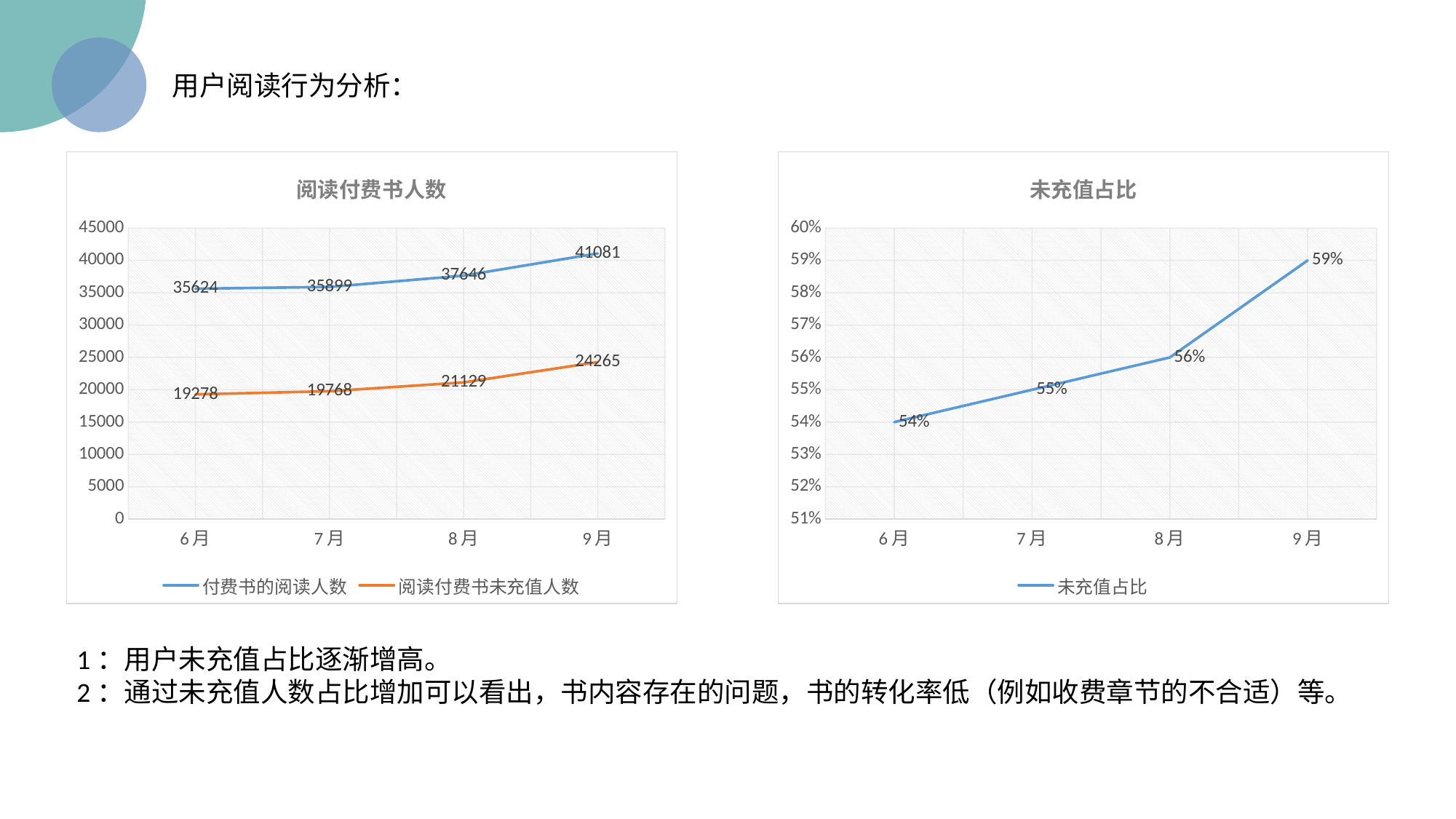

用户阅读行为分析：

### Chart: 阅读付费书人数

| Category | 付费书的阅读人数 | 阅读付费书未充值人数 |
|---|---|---|
| 6月 | 35624.0 | 19278.0 |
| 7月 | 35899.0 | 19768.0 |
| 8月 | 37646.0 | 21129.0 |
| 9月 | 41081.0 | 24265.0 |

### Chart: 未充值占比

| Category | 未充值占比 |
|---|---|
| 6月 | 0.54 |
| 7月 | 0.55 |
| 8月 | 0.56 |
| 9月 | 0.59 |
1：用户未充值占比逐渐增高。
2：通过未充值人数占比增加可以看出，书内容存在的问题，书的转化率低（例如收费章节的不合适）等。